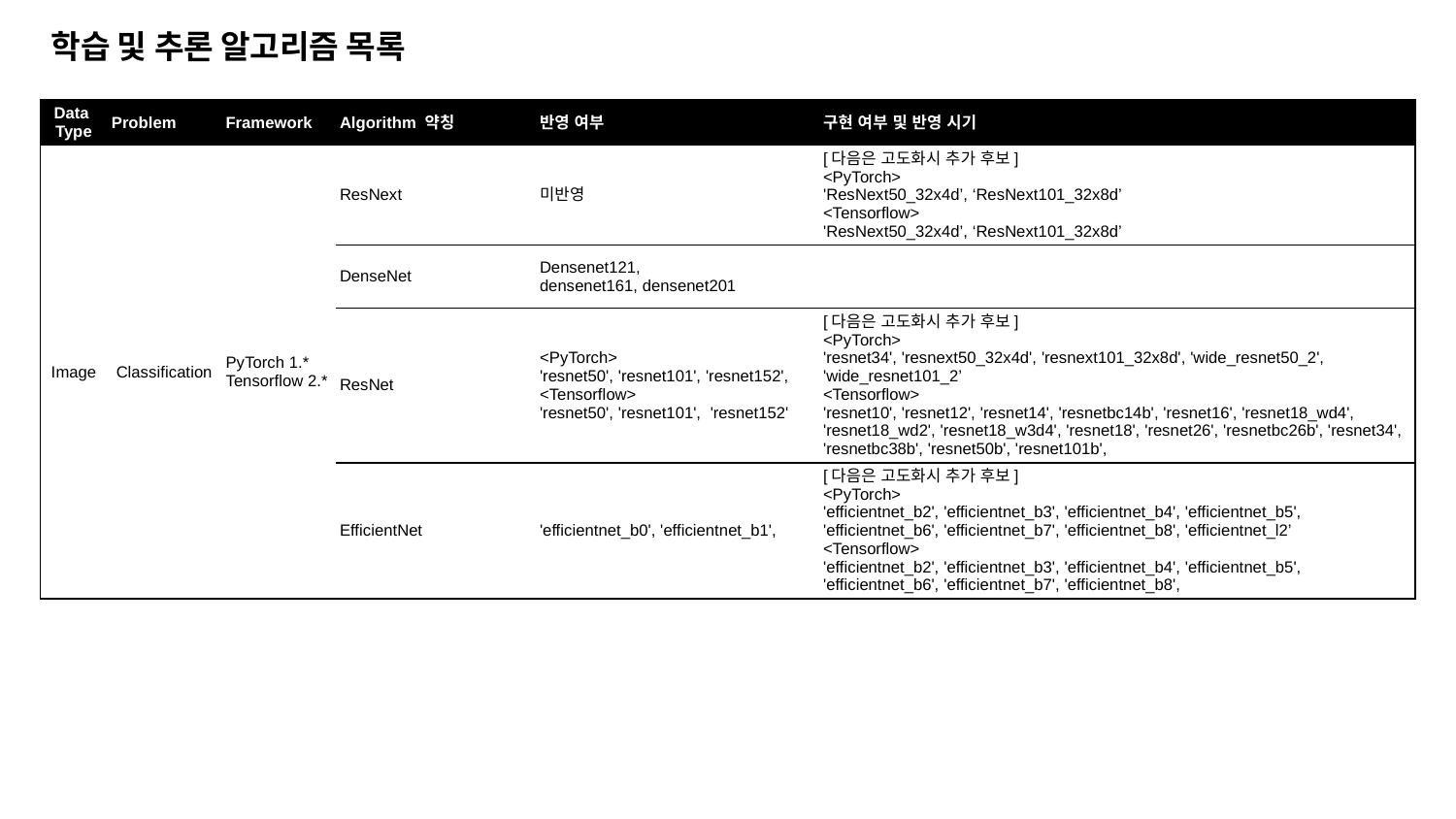

학습 및 추론 알고리즘 목록
| Data  Type | Problem | Framework | Algorithm 약칭 | 반영 여부 | 구현 여부 및 반영 시기 |
| --- | --- | --- | --- | --- | --- |
| Image | Classification | PyTorch 1.\* Tensorflow 2.\* | ResNext | 미반영 | [다음은 고도화시 추가 후보] <PyTorch> 'ResNext50\_32x4d’, ‘ResNext101\_32x8d’ <Tensorflow> 'ResNext50\_32x4d’, ‘ResNext101\_32x8d’ |
|  |  |  | DenseNet | Densenet121, densenet161, densenet201 |  |
|  |  |  | ResNet | <PyTorch> 'resnet50', 'resnet101', 'resnet152',  <Tensorflow> 'resnet50', 'resnet101',  'resnet152' | [다음은 고도화시 추가 후보] <PyTorch> 'resnet34', 'resnext50\_32x4d', 'resnext101\_32x8d', 'wide\_resnet50\_2', 'wide\_resnet101\_2’  <Tensorflow> 'resnet10', 'resnet12', 'resnet14', 'resnetbc14b', 'resnet16', 'resnet18\_wd4', 'resnet18\_wd2', 'resnet18\_w3d4', 'resnet18', 'resnet26', 'resnetbc26b', 'resnet34', 'resnetbc38b', 'resnet50b', 'resnet101b', |
|  |  |  | EfficientNet | 'efficientnet\_b0', 'efficientnet\_b1', | [다음은 고도화시 추가 후보] <PyTorch> 'efficientnet\_b2', 'efficientnet\_b3', 'efficientnet\_b4', 'efficientnet\_b5', 'efficientnet\_b6', 'efficientnet\_b7', 'efficientnet\_b8', 'efficientnet\_l2’  <Tensorflow> 'efficientnet\_b2', 'efficientnet\_b3', 'efficientnet\_b4', 'efficientnet\_b5', 'efficientnet\_b6', 'efficientnet\_b7', 'efficientnet\_b8', |